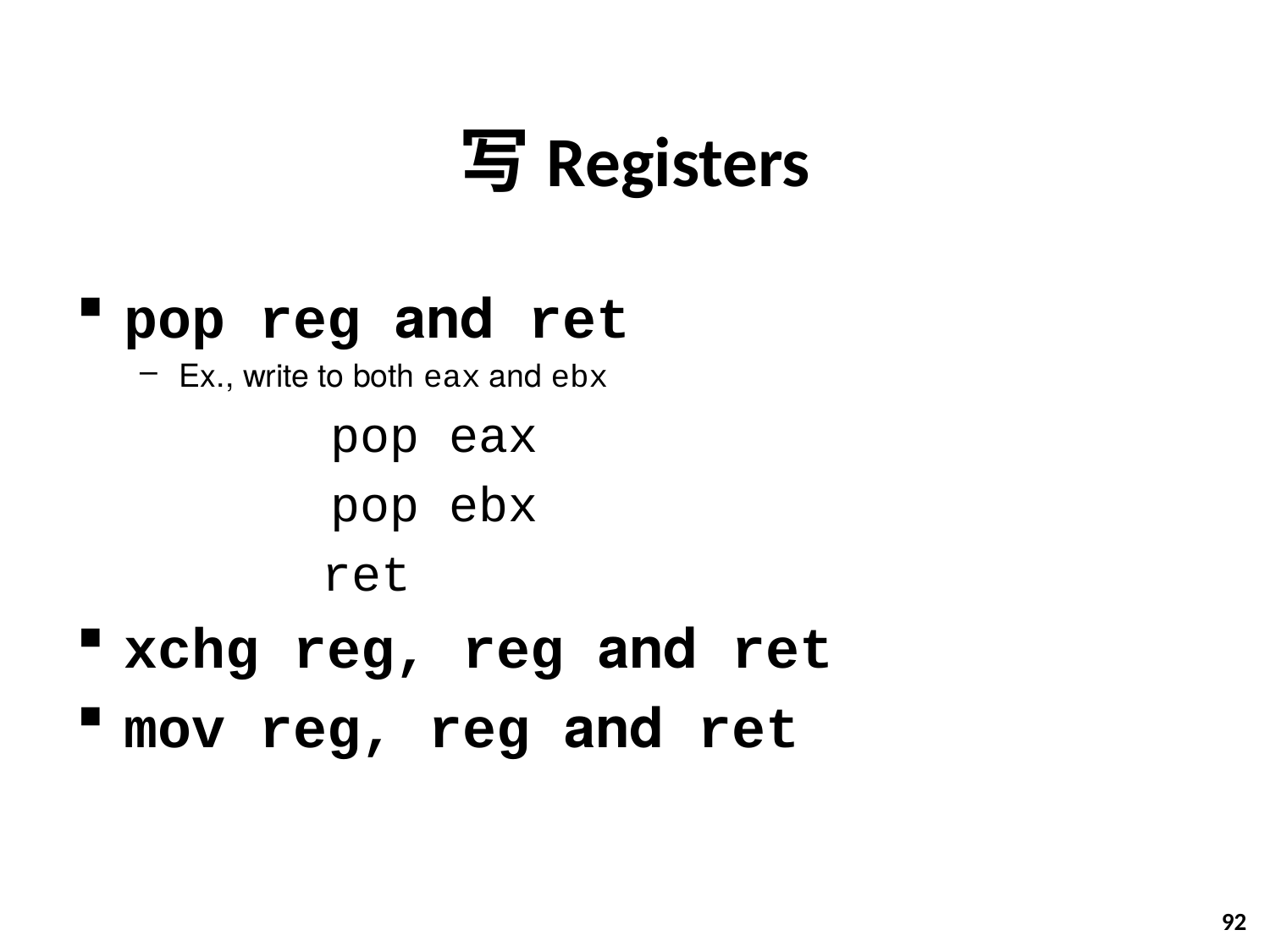

# 写Registers
pop reg and ret
Ex., write to both eax and ebx
		pop eax
		pop ebx
	    ret
xchg reg, reg and ret
mov reg, reg and ret

92